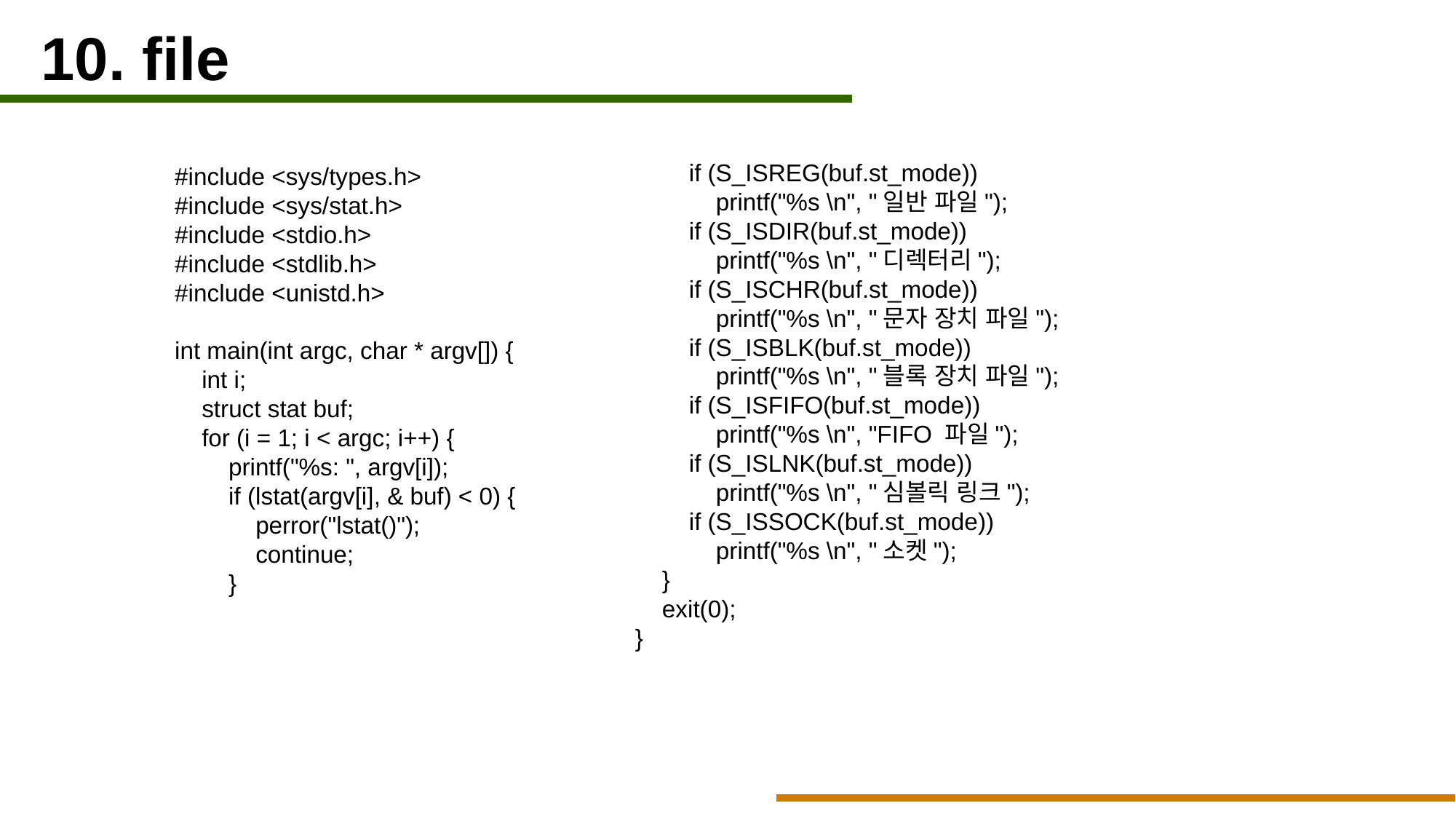

10. file

        if (S_ISREG(buf.st_mode))
            printf("%s \n", "일반 파일");
        if (S_ISDIR(buf.st_mode))
            printf("%s \n", "디렉터리");
        if (S_ISCHR(buf.st_mode))
            printf("%s \n", "문자 장치 파일");
        if (S_ISBLK(buf.st_mode))
            printf("%s \n", "블록 장치 파일");
        if (S_ISFIFO(buf.st_mode))
            printf("%s \n", "FIFO 파일");
        if (S_ISLNK(buf.st_mode))
            printf("%s \n", "심볼릭 링크");
        if (S_ISSOCK(buf.st_mode))
            printf("%s \n", "소켓");
    }
    exit(0);
}
#include <sys/types.h>
#include <sys/stat.h>
#include <stdio.h>
#include <stdlib.h>
#include <unistd.h>

int main(int argc, char * argv[]) {
    int i;
    struct stat buf;
    for (i = 1; i < argc; i++) {
        printf("%s: ", argv[i]);
        if (lstat(argv[i], & buf) < 0) {
            perror("lstat()");
            continue;
        }